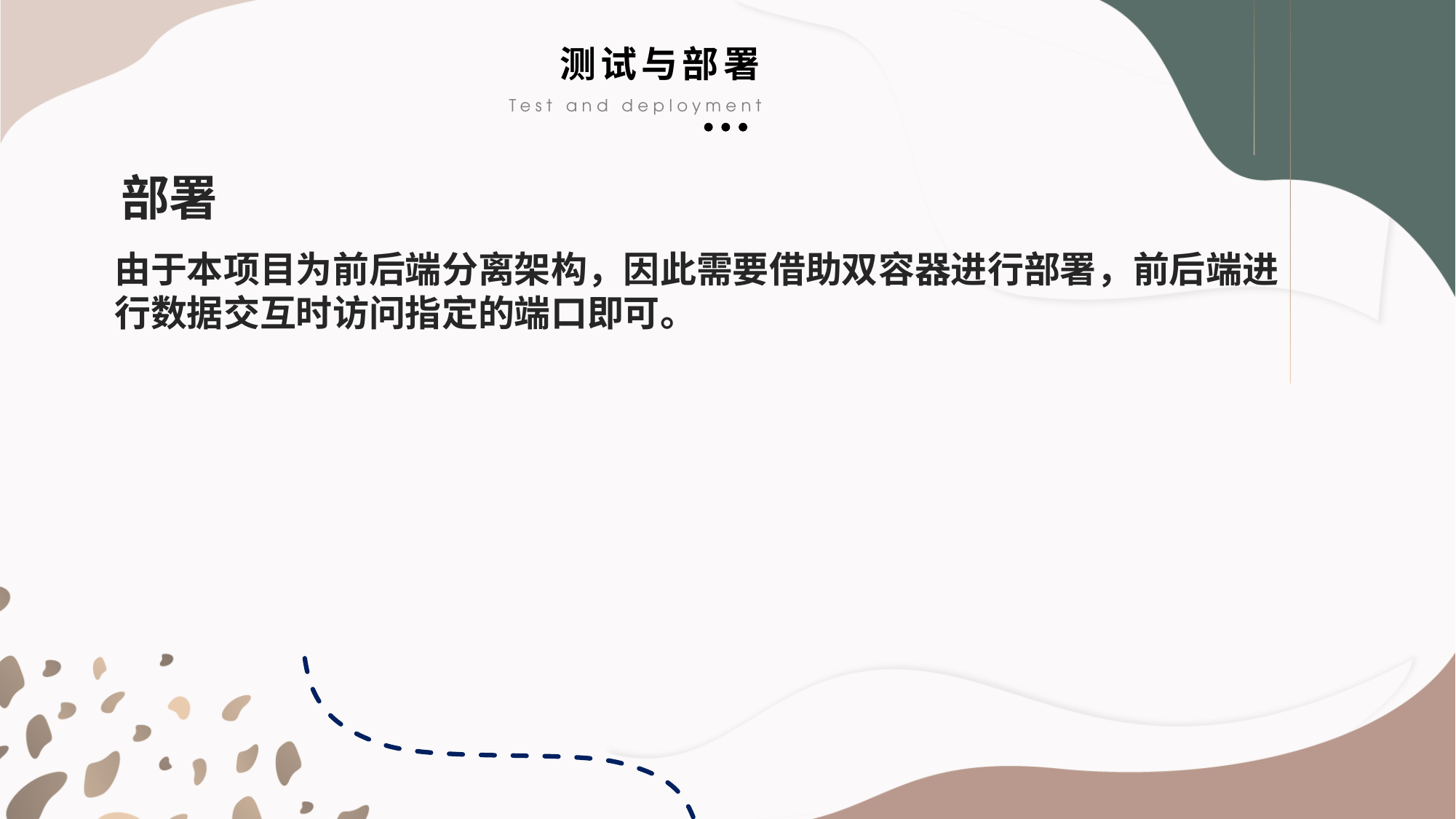

测试与部署
Test and deployment

部署
由于本项目为前后端分离架构，因此需要借助双容器进行部署，前后端进行数据交互时访问指定的端口即可。